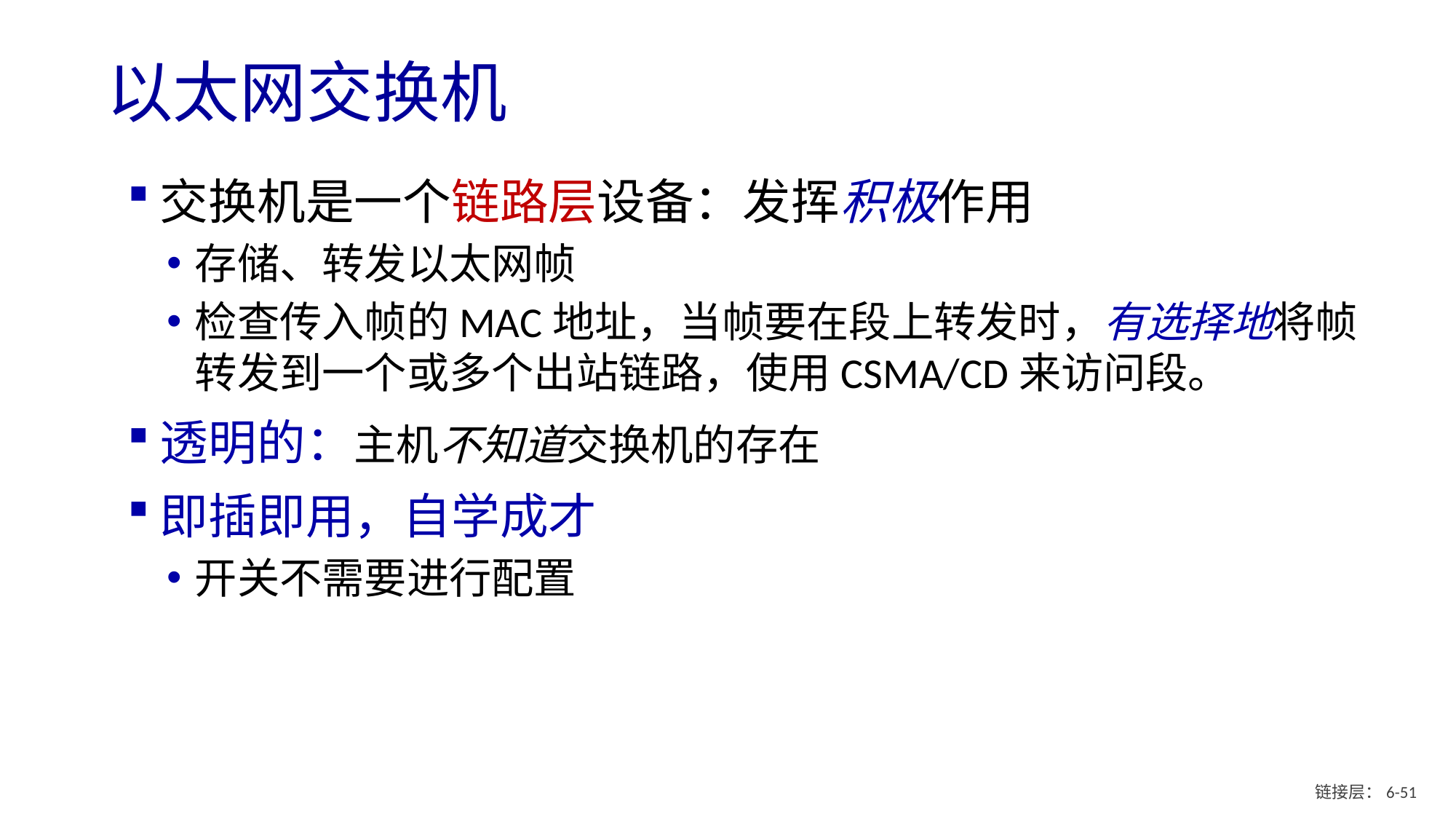

# 以太网交换机
交换机是一个链路层设备：发挥积极作用
存储、转发以太网帧
检查传入帧的MAC地址，当帧要在段上转发时，有选择地将帧转发到一个或多个出站链路，使用CSMA/CD来访问段。
透明的：主机不知道交换机的存在
即插即用，自学成才
开关不需要进行配置

链接层：6-51